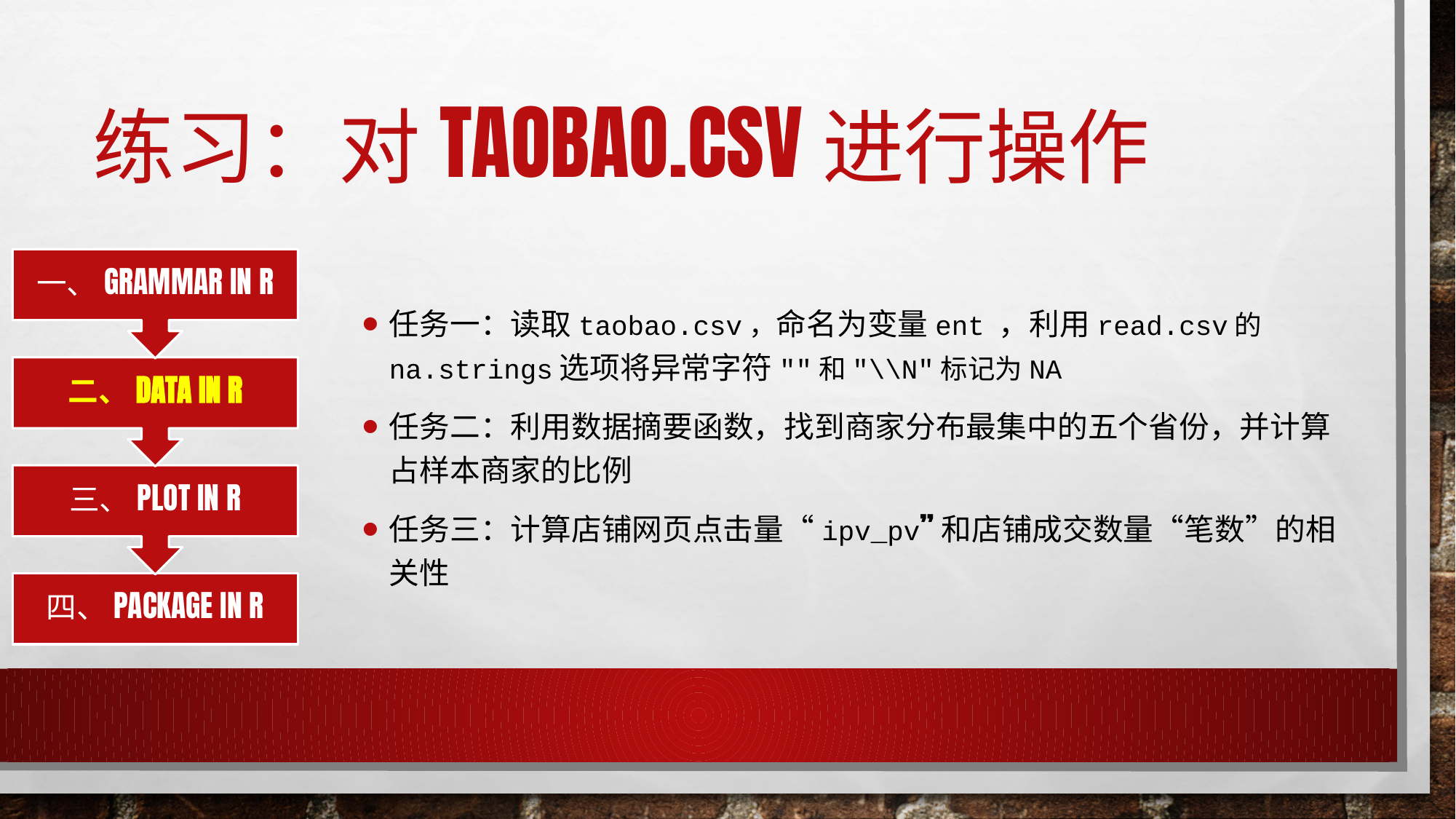

# 练习：对TAOBAO.csv进行操作
任务一：读取taobao.csv，命名为变量ent ，利用read.csv的na.strings选项将异常字符""和"\\N"标记为NA
任务二：利用数据摘要函数，找到商家分布最集中的五个省份，并计算占样本商家的比例
任务三：计算店铺网页点击量“ipv_pv”和店铺成交数量“笔数”的相关性
四、PACKAGE IN R
三、PLOT IN R
二、DATA IN R
一、GRAMMAR IN R